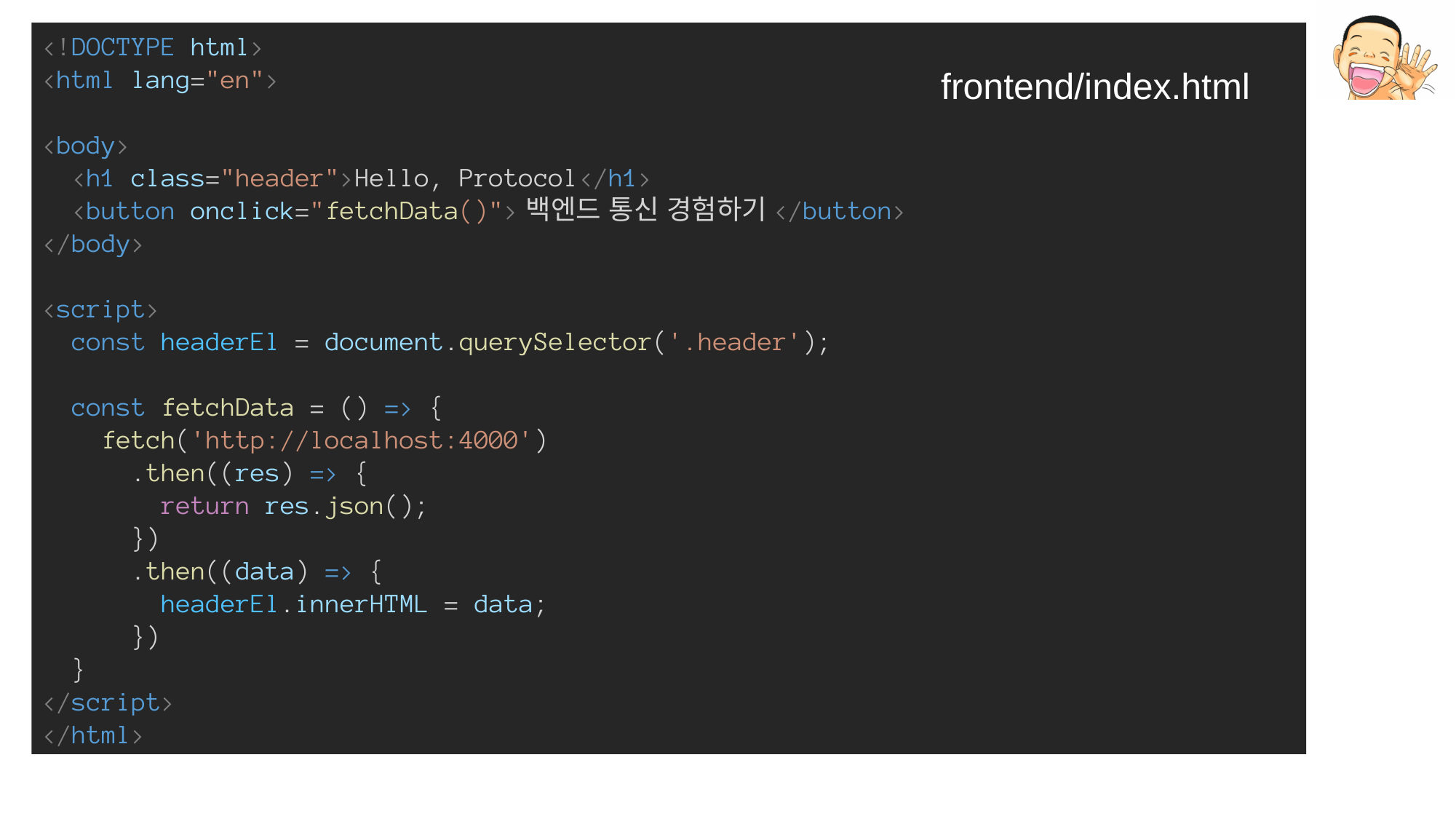

<!DOCTYPE html>
<html lang="en">
<body>
  <h1 class="header">Hello, Protocol</h1>
  <button onclick="fetchData()">백엔드 통신 경험하기</button>
</body>
<script>
  const headerEl = document.querySelector('.header');
  const fetchData = () => {
    fetch('http://localhost:4000')
      .then((res) => {
        return res.json();
      })
      .then((data) => {
        headerEl.innerHTML = data;
      })
  }
</script>
</html>
frontend/index.html